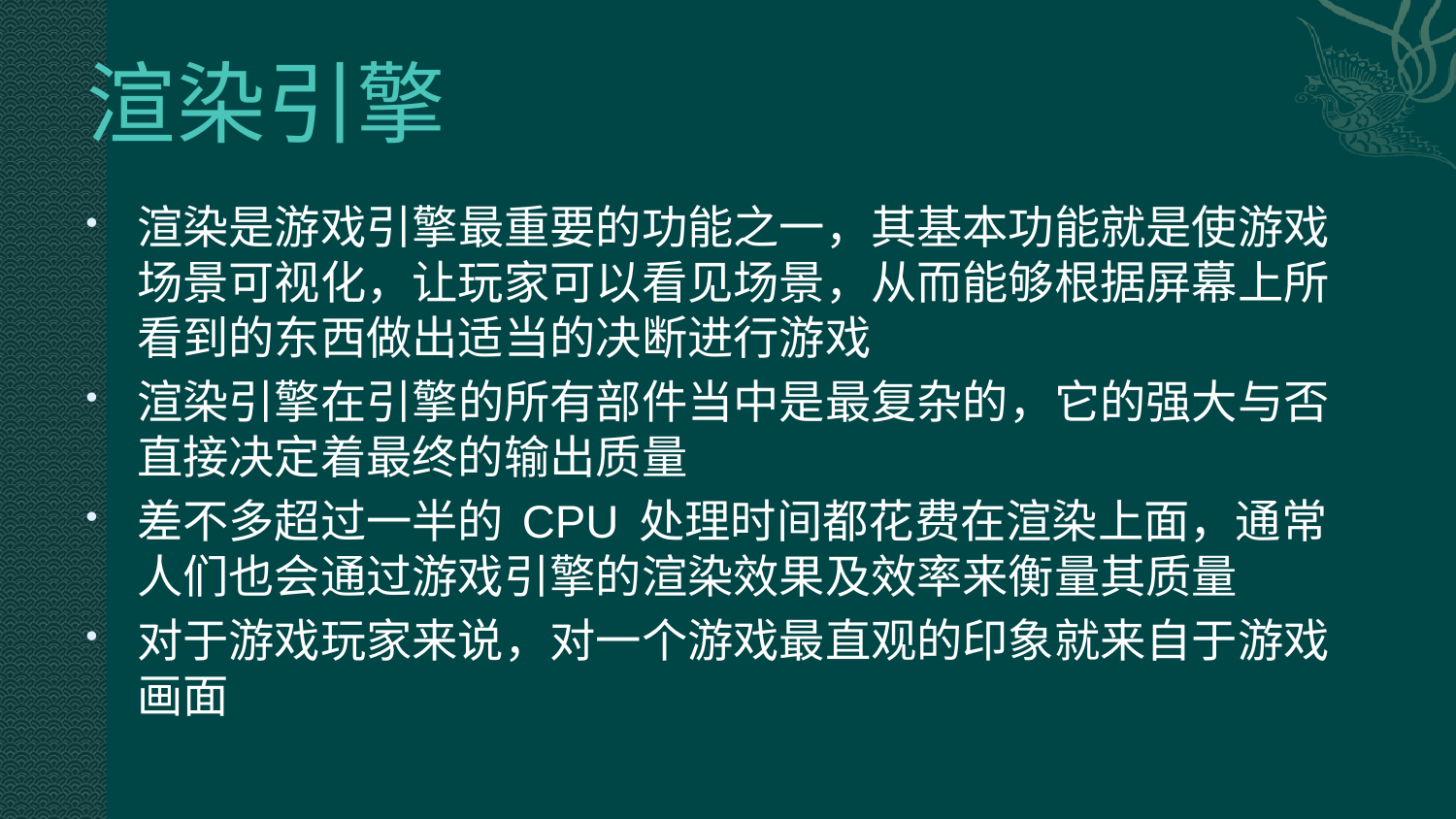

# 渲染引擎
渲染是游戏引擎最重要的功能之一，其基本功能就是使游戏场景可视化，让玩家可以看见场景，从而能够根据屏幕上所看到的东西做出适当的决断进行游戏
渲染引擎在引擎的所有部件当中是最复杂的，它的强大与否直接决定着最终的输出质量
差不多超过一半的 CPU 处理时间都花费在渲染上面，通常人们也会通过游戏引擎的渲染效果及效率来衡量其质量
对于游戏玩家来说，对一个游戏最直观的印象就来自于游戏画面